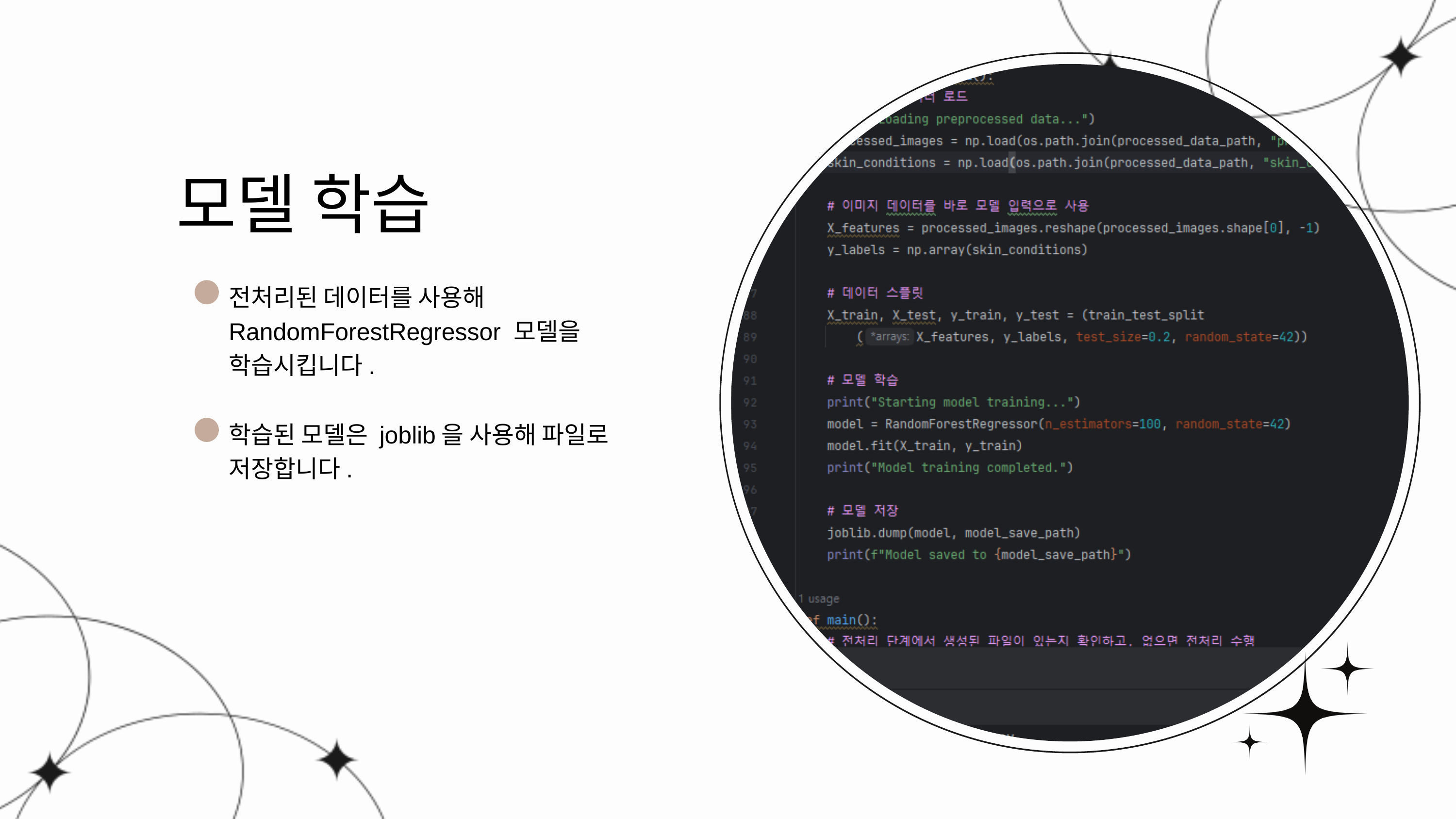

모델 학습
전처리된 데이터를 사용해 RandomForestRegressor 모델을 학습시킵니다.

학습된 모델은 joblib을 사용해 파일로 저장합니다.